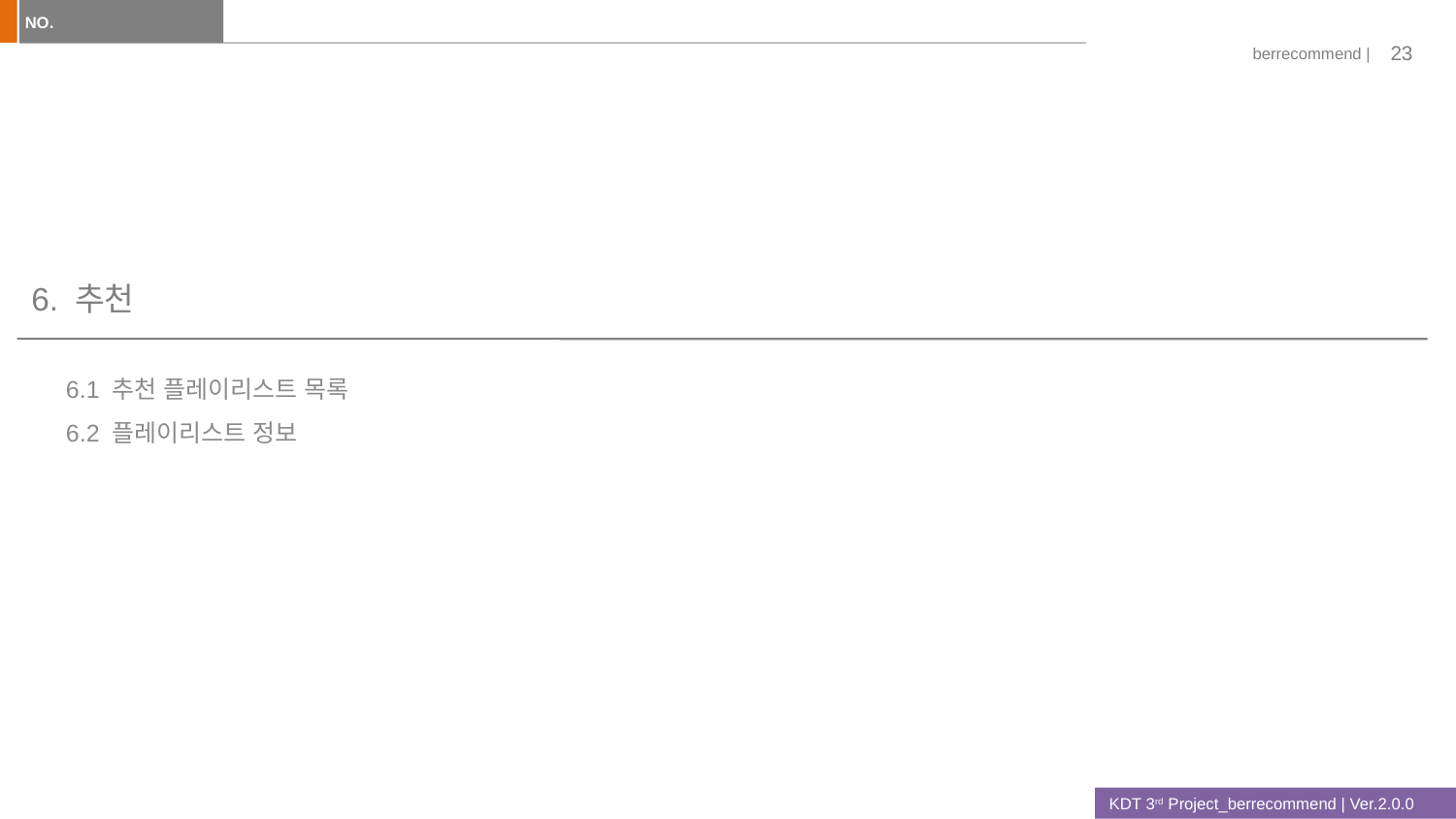

23
# 6. 추천
6.1 추천 플레이리스트 목록
6.2 플레이리스트 정보